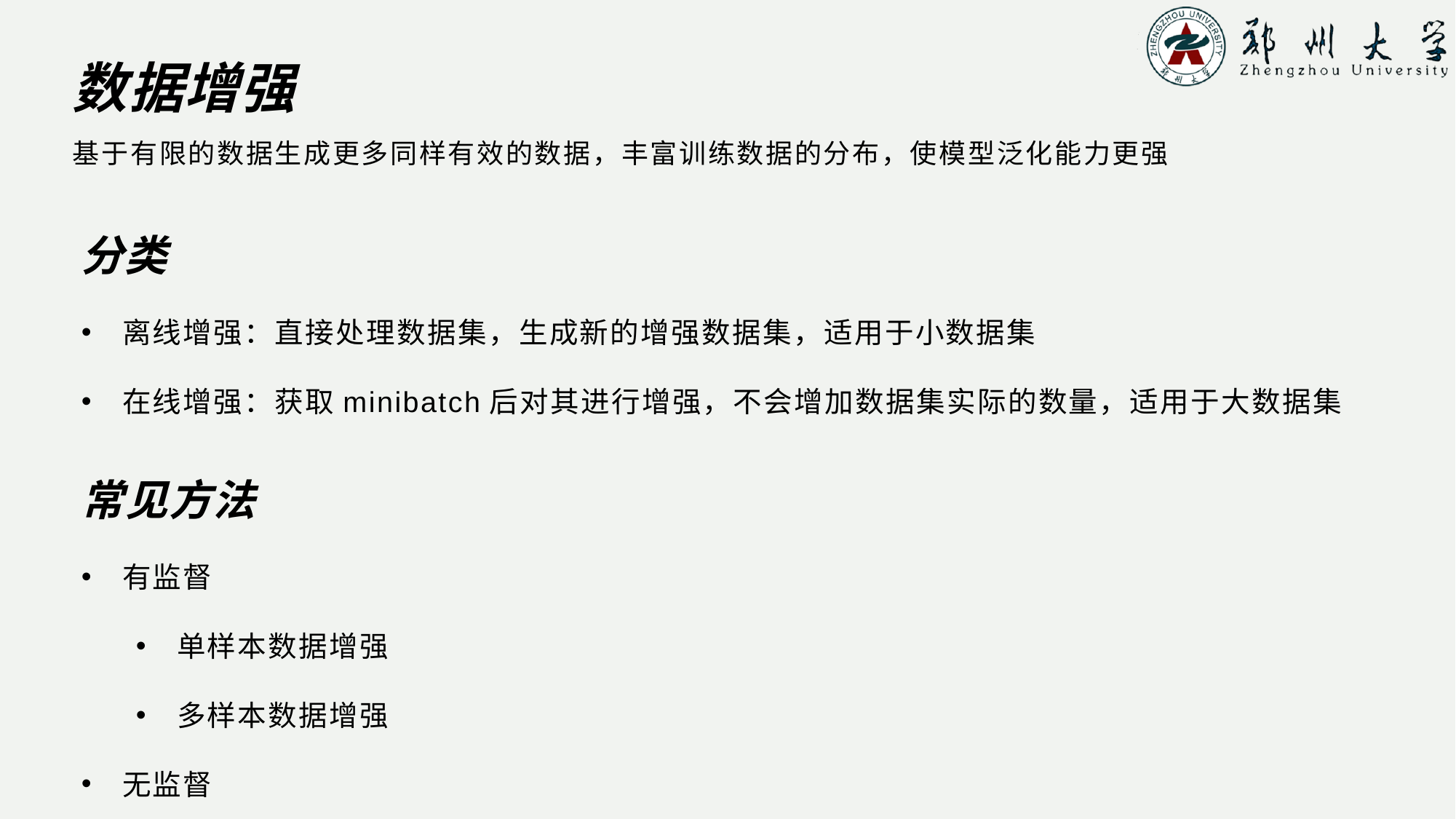

# 数据增强
基于有限的数据生成更多同样有效的数据，丰富训练数据的分布，使模型泛化能力更强
分类
离线增强：直接处理数据集，生成新的增强数据集，适用于小数据集
在线增强：获取minibatch后对其进行增强，不会增加数据集实际的数量，适用于大数据集
常见方法
有监督
单样本数据增强
多样本数据增强
无监督